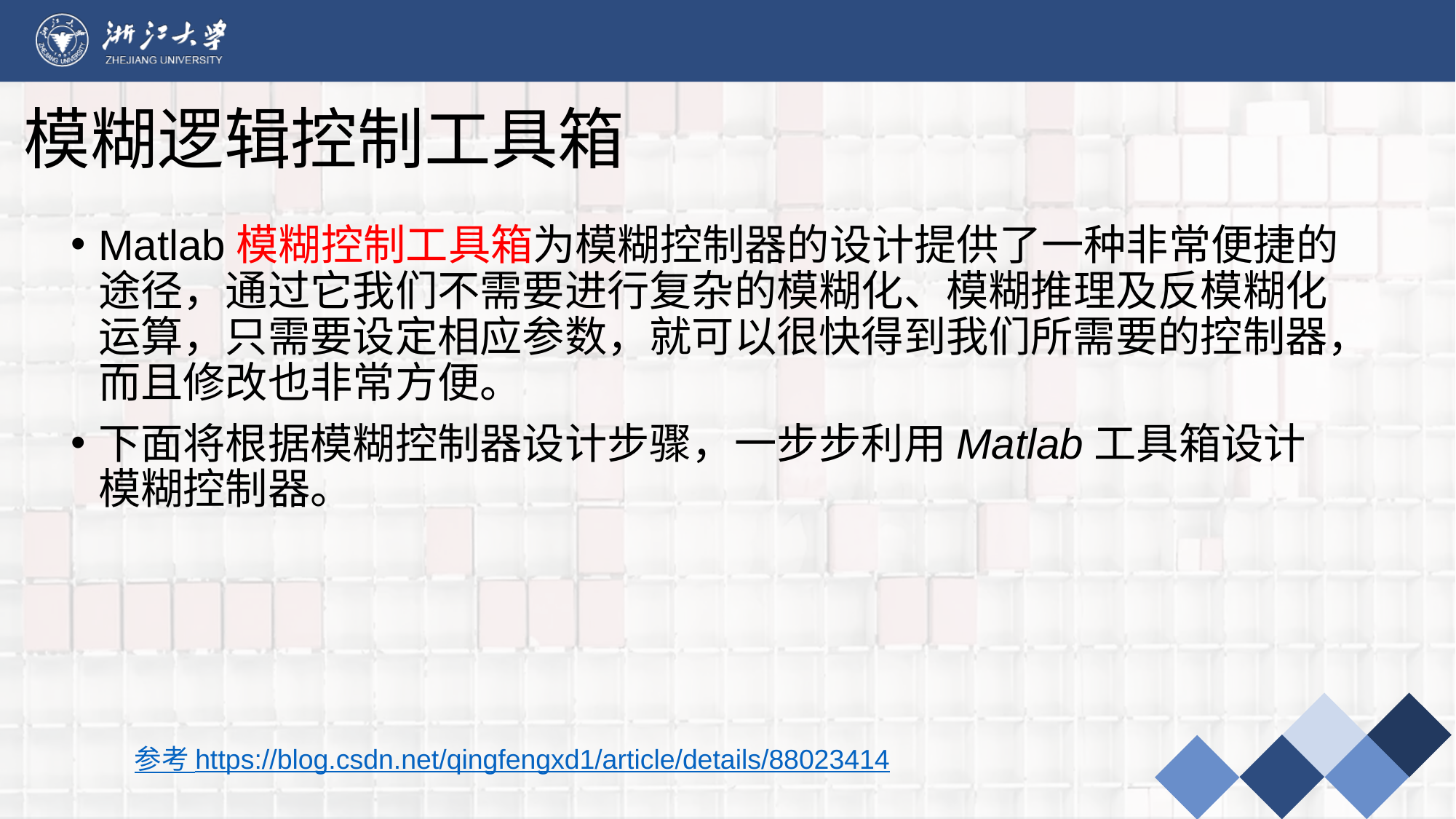

# 模糊逻辑控制工具箱
Matlab模糊控制工具箱为模糊控制器的设计提供了一种非常便捷的途径，通过它我们不需要进行复杂的模糊化、模糊推理及反模糊化运算，只需要设定相应参数，就可以很快得到我们所需要的控制器，而且修改也非常方便。
下面将根据模糊控制器设计步骤，一步步利用Matlab工具箱设计模糊控制器。
参考 https://blog.csdn.net/qingfengxd1/article/details/88023414